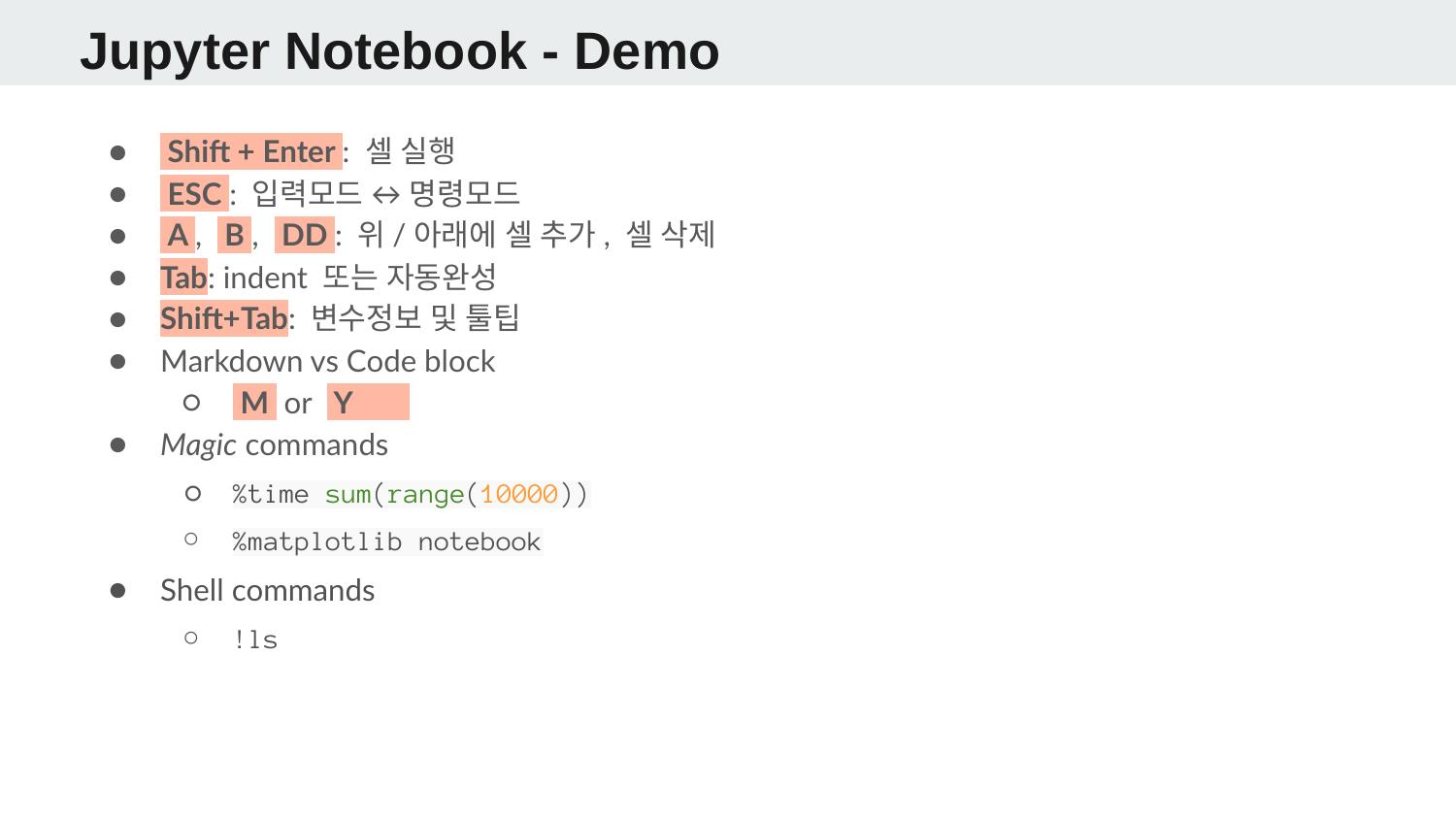

# Jupyter Notebook - Demo
 Shift + Enter : 셀 실행
 ESC : 입력모드 ↔️ 명령모드
 A ,   B ,   DD : 위/아래에 셀 추가, 셀 삭제
Tab: indent 또는 자동완성
Shift+Tab: 변수정보 및 툴팁
Markdown vs Code block
 M  or   Y
Magic commands
%time sum(range(10000))
%matplotlib notebook
Shell commands
!ls